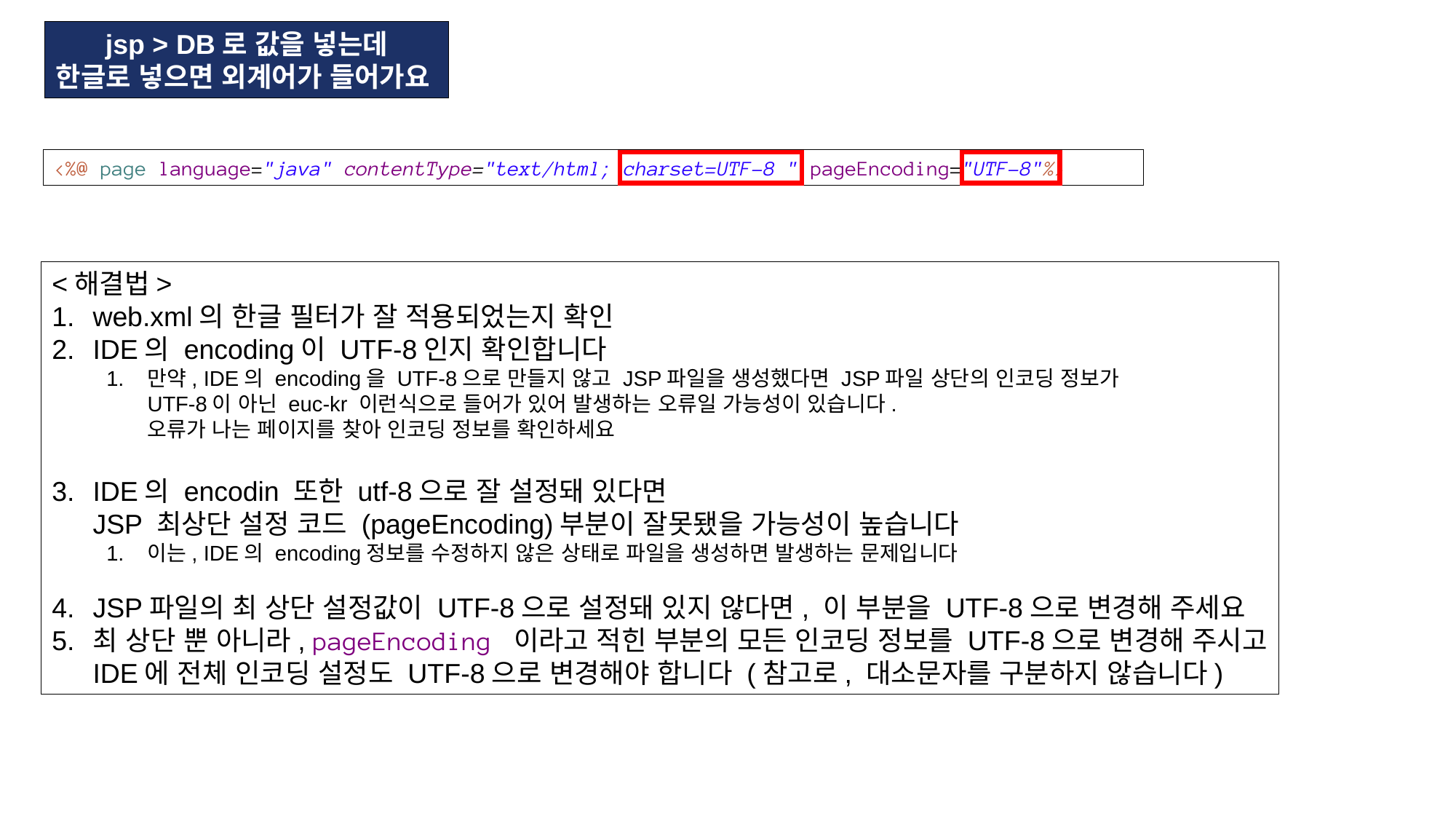

jsp > DB로 값을 넣는데
한글로 넣으면 외계어가 들어가요
<%@ page language="java" contentType="text/html; charset=UTF-8 " pageEncoding="UTF-8"%>

<해결법>
web.xml의 한글 필터가 잘 적용되었는지 확인
IDE의 encoding이 UTF-8인지 확인합니다
만약, IDE의 encoding을 UTF-8으로 만들지 않고 JSP파일을 생성했다면 JSP파일 상단의 인코딩 정보가
UTF-8이 아닌 euc-kr 이런식으로 들어가 있어 발생하는 오류일 가능성이 있습니다.
오류가 나는 페이지를 찾아 인코딩 정보를 확인하세요

IDE의 encodin 또한 utf-8으로 잘 설정돼 있다면
JSP 최상단 설정 코드 (pageEncoding)부분이 잘못됐을 가능성이 높습니다
이는, IDE의 encoding정보를 수정하지 않은 상태로 파일을 생성하면 발생하는 문제입니다

JSP파일의 최 상단 설정값이 UTF-8으로 설정돼 있지 않다면, 이 부분을 UTF-8으로 변경해 주세요
최 상단 뿐 아니라, pageEncoding 이라고 적힌 부분의 모든 인코딩 정보를 UTF-8으로 변경해 주시고
IDE에 전체 인코딩 설정도 UTF-8으로 변경해야 합니다 (참고로, 대소문자를 구분하지 않습니다)